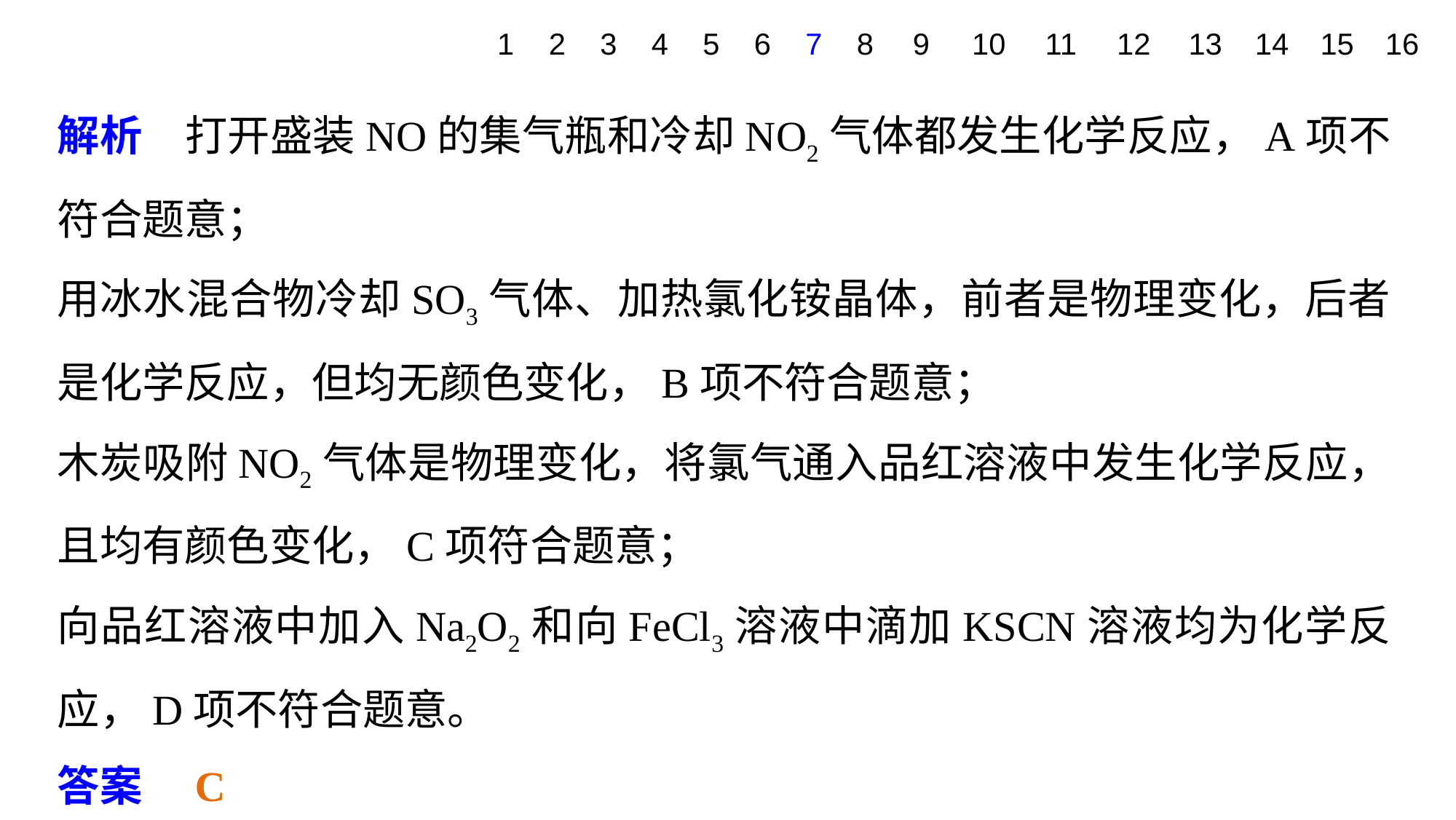

1
2
3
4
5
6
7
8
9
10
11
12
13
14
15
16
解析　打开盛装NO的集气瓶和冷却NO2气体都发生化学反应，A项不符合题意；
用冰水混合物冷却SO3气体、加热氯化铵晶体，前者是物理变化，后者是化学反应，但均无颜色变化，B项不符合题意；
木炭吸附NO2气体是物理变化，将氯气通入品红溶液中发生化学反应，且均有颜色变化，C项符合题意；
向品红溶液中加入Na2O2和向FeCl3溶液中滴加KSCN溶液均为化学反应，D项不符合题意。
答案　C